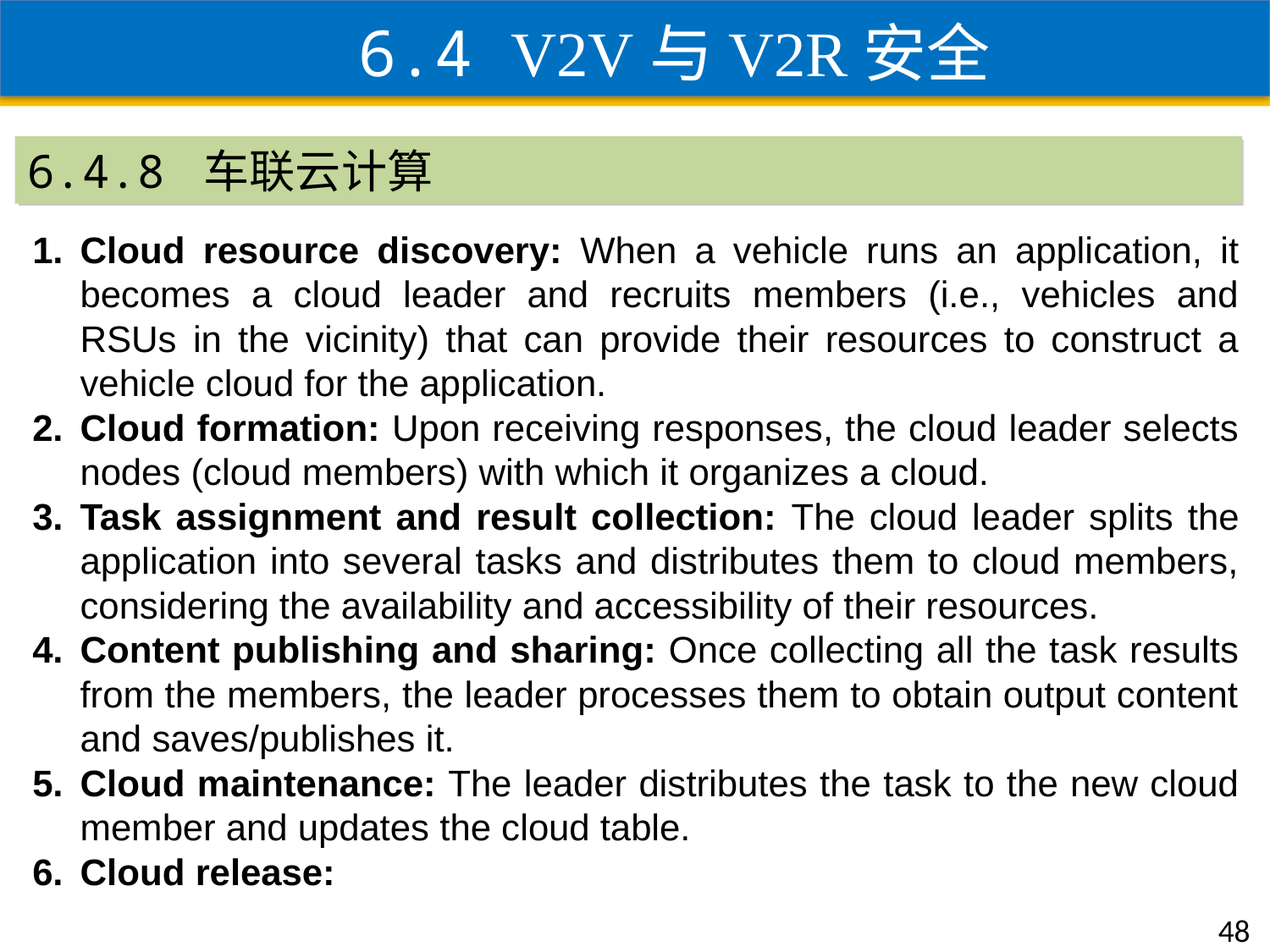

6.4 V2V与V2R安全
6.4.8 车联云计算
Cloud resource discovery: When a vehicle runs an application, it becomes a cloud leader and recruits members (i.e., vehicles and RSUs in the vicinity) that can provide their resources to construct a vehicle cloud for the application.
Cloud formation: Upon receiving responses, the cloud leader selects nodes (cloud members) with which it organizes a cloud.
Task assignment and result collection: The cloud leader splits the application into several tasks and distributes them to cloud members, considering the availability and accessibility of their resources.
Content publishing and sharing: Once collecting all the task results from the members, the leader processes them to obtain output content and saves/publishes it.
Cloud maintenance: The leader distributes the task to the new cloud member and updates the cloud table.
Cloud release:
48